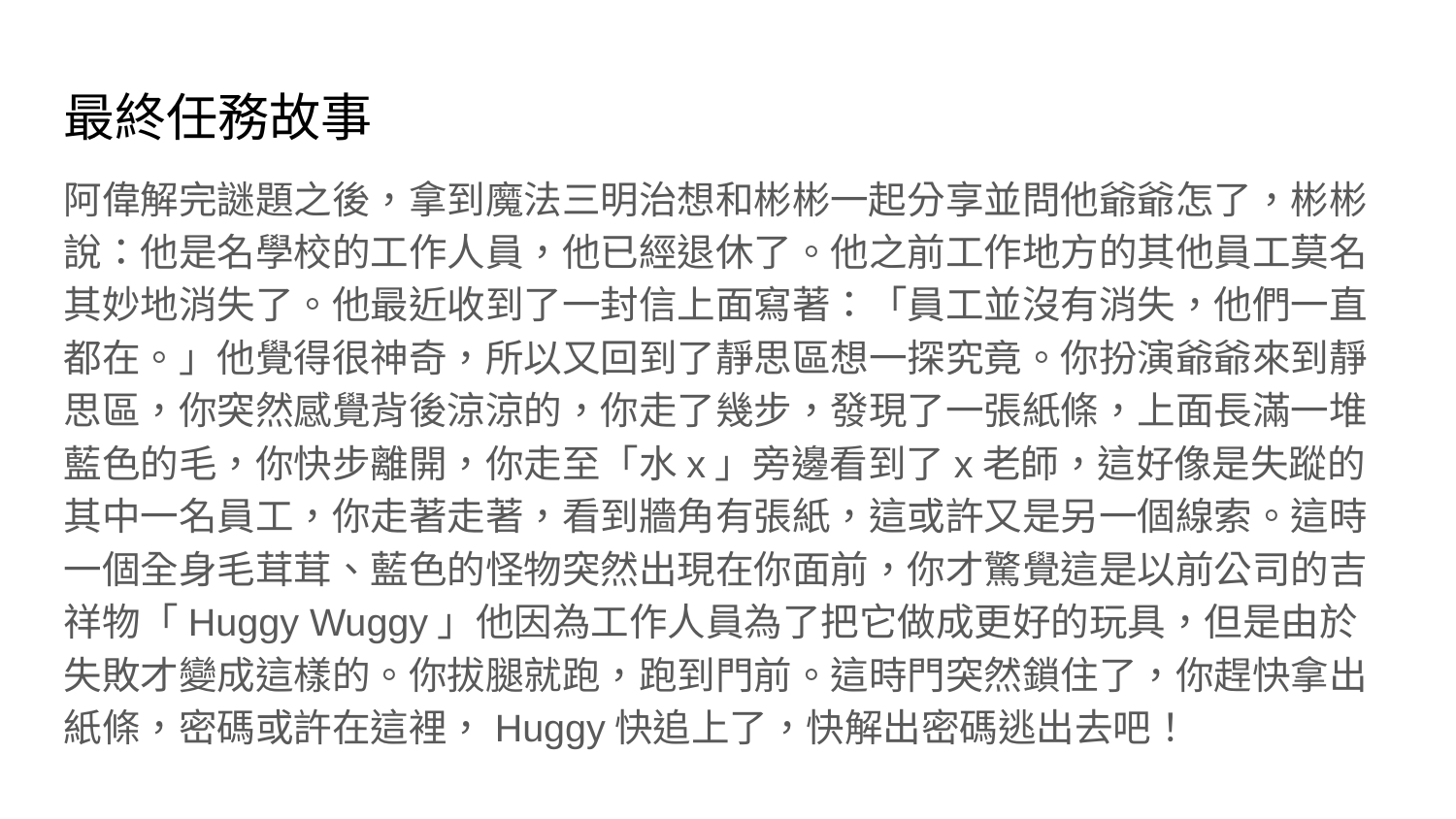

最終任務故事
阿偉解完謎題之後，拿到魔法三明治想和彬彬一起分享並問他爺爺怎了，彬彬說：他是名學校的工作人員，他已經退休了。他之前工作地方的其他員工莫名其妙地消失了。他最近收到了一封信上面寫著：「員工並沒有消失，他們一直都在。」他覺得很神奇，所以又回到了靜思區想一探究竟。你扮演爺爺來到靜思區，你突然感覺背後涼涼的，你走了幾步，發現了一張紙條，上面長滿一堆藍色的毛，你快步離開，你走至「水x」旁邊看到了x老師，這好像是失蹤的其中一名員工，你走著走著，看到牆角有張紙，這或許又是另一個線索。這時一個全身毛茸茸、藍色的怪物突然出現在你面前，你才驚覺這是以前公司的吉祥物「Huggy Wuggy」他因為工作人員為了把它做成更好的玩具，但是由於失敗才變成這樣的。你拔腿就跑，跑到門前。這時門突然鎖住了，你趕快拿出紙條，密碼或許在這裡，Huggy快追上了，快解出密碼逃出去吧！